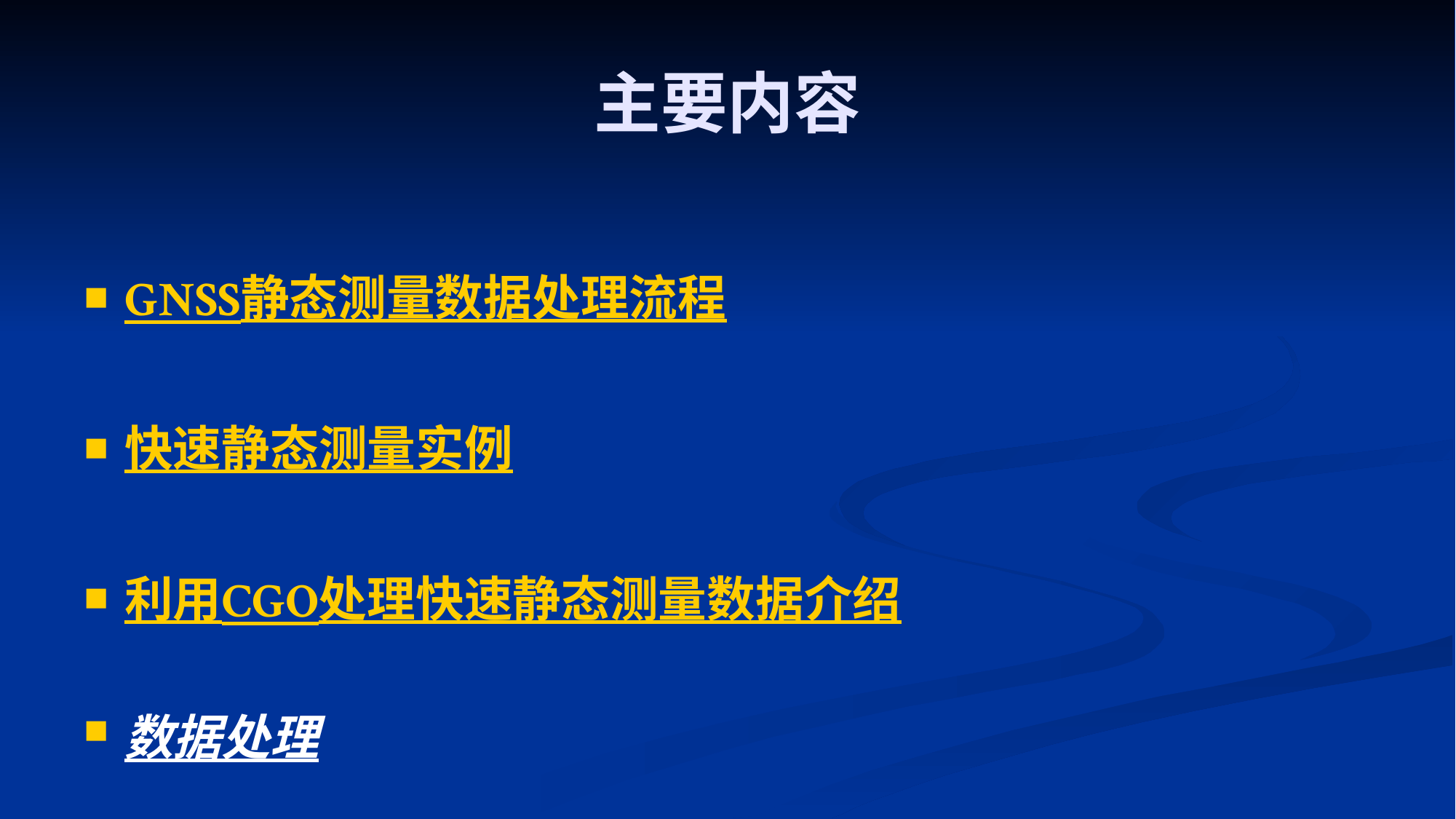

# 主要内容
GNSS静态测量数据处理流程
快速静态测量实例
利用CGO处理快速静态测量数据介绍
数据处理